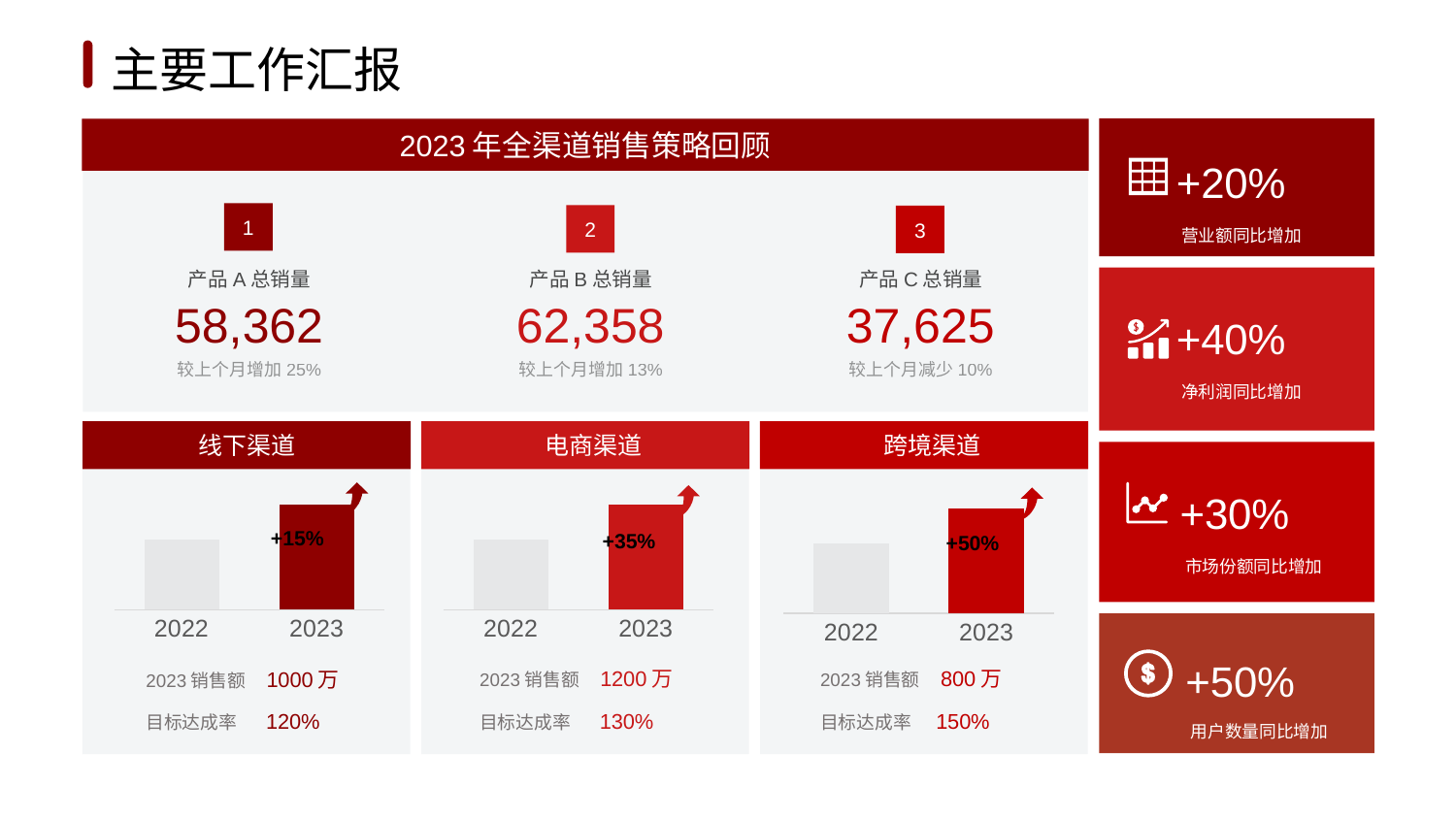

1
2
3
4
5
6
主要工作汇报

2023年全渠道销售策略回顾
+20%

营业额同比增加
1
2
3
产品A总销量
产品B总销量
产品C总销量

+40%
58,362
62,358
37,625

净利润同比增加
较上个月增加25%
较上个月增加13%
较上个月减少10%
线下渠道
  电商渠道
  跨境渠道

+30%

### Chart

| Category | Sales |
|---|---|
| 2022 | 4.0 |
| 2023 | 6.0 |

### Chart

| Category | Sales |
|---|---|
| 2022 | 4.0 |
| 2023 | 6.0 |

### Chart

| Category | Sales |
|---|---|
| 2022 | 4.0 |
| 2023 | 6.0 |
+15%
+35%
+50%
市场份额同比增加

+50%

2023销售额    1200万
2023销售额    800万
2023销售额    1000万
用户数量同比增加
目标达成率      120%
目标达成率      130%
目标达成率     150%